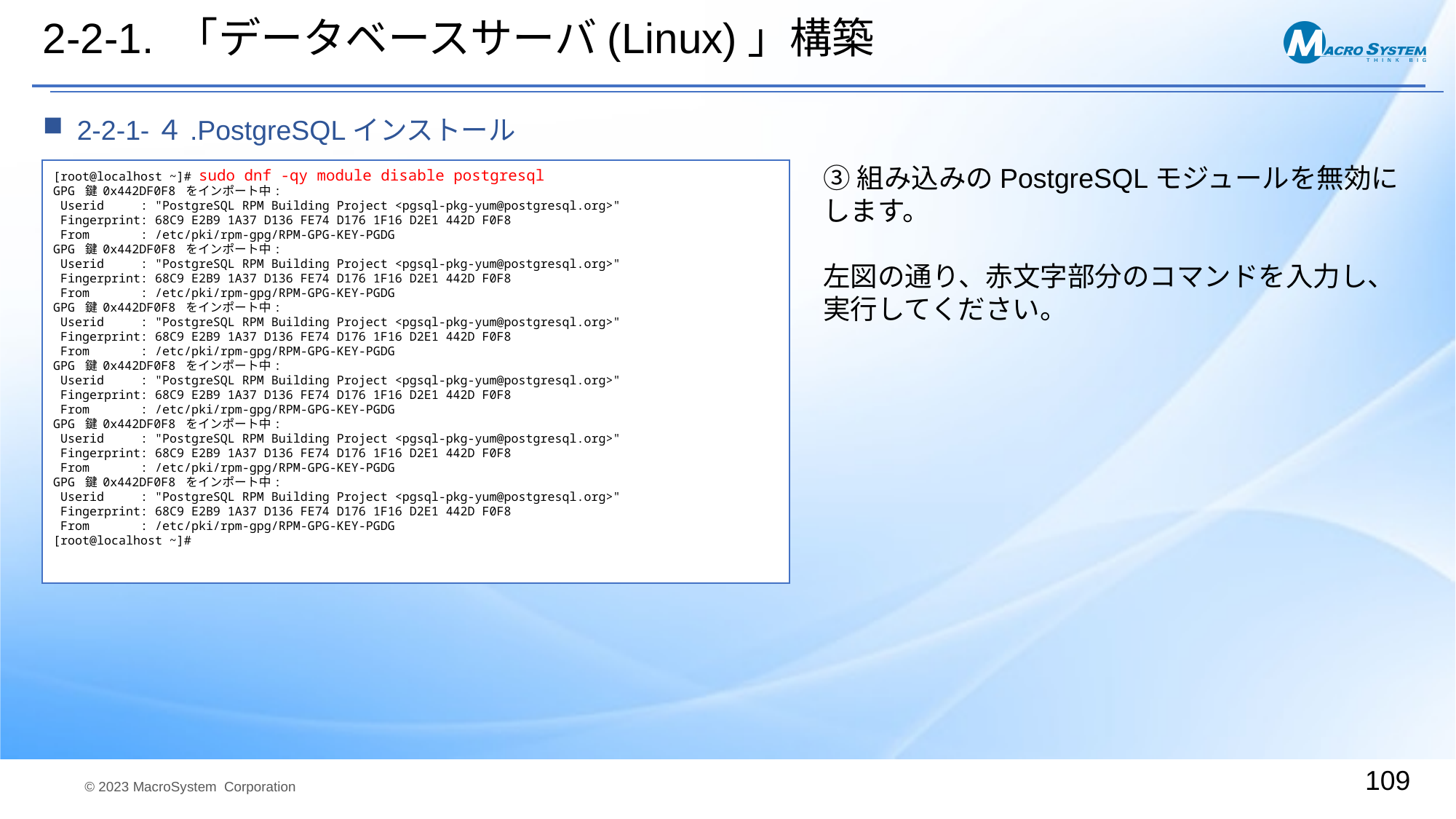

# 2-2-1. 「データベースサーバ(Linux)」構築
2-2-1-４.PostgreSQLインストール
③組み込みのPostgreSQLモジュールを無効にします。

左図の通り、赤文字部分のコマンドを入力し、実行してください。
[root@localhost ~]# sudo dnf -qy module disable postgresql
GPG 鍵 0x442DF0F8 をインポート中:
 Userid     : "PostgreSQL RPM Building Project <pgsql-pkg-yum@postgresql.org>"
 Fingerprint: 68C9 E2B9 1A37 D136 FE74 D176 1F16 D2E1 442D F0F8
 From       : /etc/pki/rpm-gpg/RPM-GPG-KEY-PGDG
GPG 鍵 0x442DF0F8 をインポート中:
 Userid     : "PostgreSQL RPM Building Project <pgsql-pkg-yum@postgresql.org>"
 Fingerprint: 68C9 E2B9 1A37 D136 FE74 D176 1F16 D2E1 442D F0F8
 From       : /etc/pki/rpm-gpg/RPM-GPG-KEY-PGDG
GPG 鍵 0x442DF0F8 をインポート中:
 Userid     : "PostgreSQL RPM Building Project <pgsql-pkg-yum@postgresql.org>"
 Fingerprint: 68C9 E2B9 1A37 D136 FE74 D176 1F16 D2E1 442D F0F8
 From       : /etc/pki/rpm-gpg/RPM-GPG-KEY-PGDG
GPG 鍵 0x442DF0F8 をインポート中:
 Userid     : "PostgreSQL RPM Building Project <pgsql-pkg-yum@postgresql.org>"
 Fingerprint: 68C9 E2B9 1A37 D136 FE74 D176 1F16 D2E1 442D F0F8
 From       : /etc/pki/rpm-gpg/RPM-GPG-KEY-PGDG
GPG 鍵 0x442DF0F8 をインポート中:
 Userid     : "PostgreSQL RPM Building Project <pgsql-pkg-yum@postgresql.org>"
 Fingerprint: 68C9 E2B9 1A37 D136 FE74 D176 1F16 D2E1 442D F0F8
 From       : /etc/pki/rpm-gpg/RPM-GPG-KEY-PGDG
GPG 鍵 0x442DF0F8 をインポート中:
 Userid     : "PostgreSQL RPM Building Project <pgsql-pkg-yum@postgresql.org>"
 Fingerprint: 68C9 E2B9 1A37 D136 FE74 D176 1F16 D2E1 442D F0F8
 From       : /etc/pki/rpm-gpg/RPM-GPG-KEY-PGDG
[root@localhost ~]#